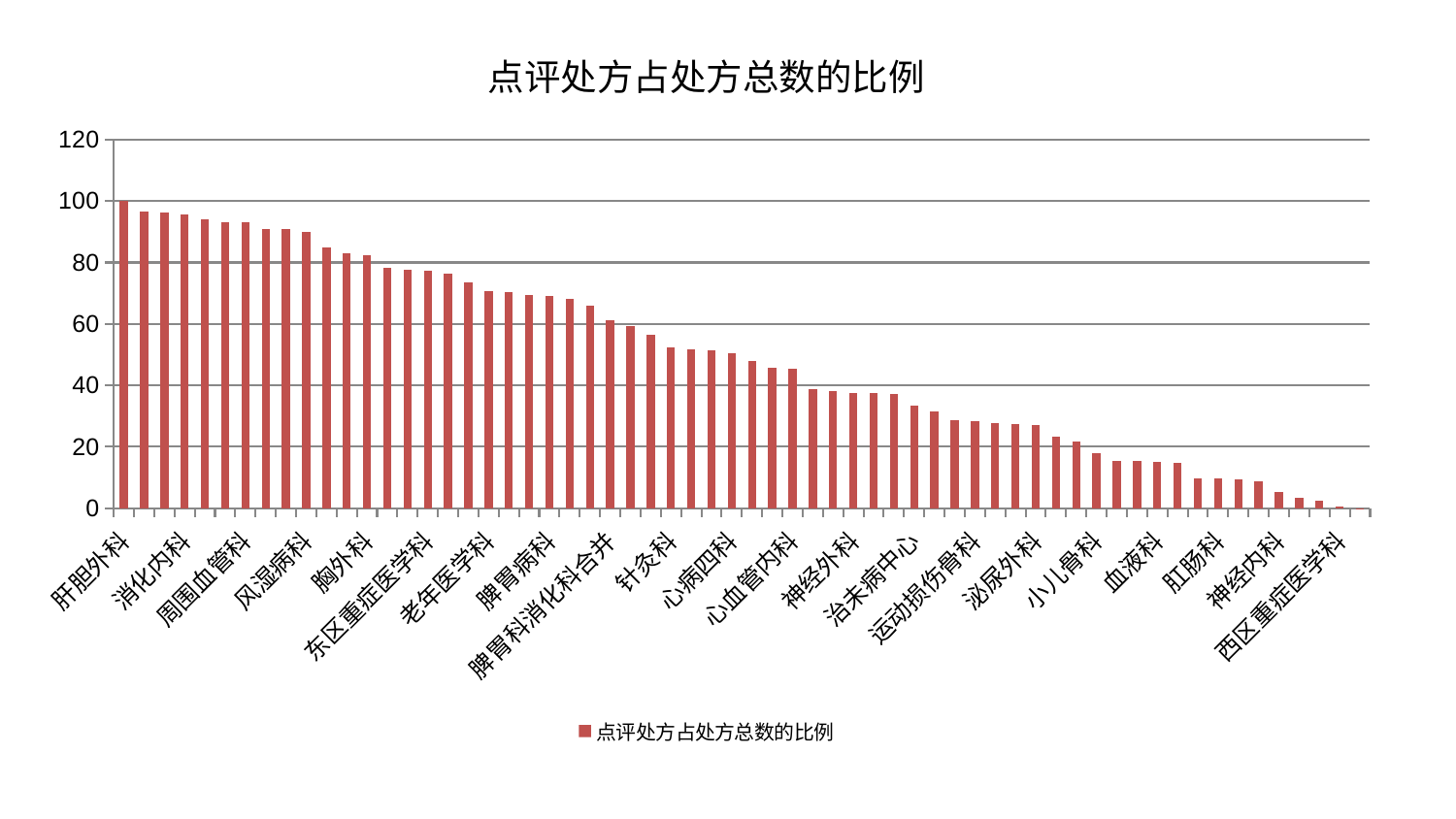

### Chart: 点评处方占处方总数的比例

| Category | 点评处方占处方总数的比例 |
|---|---|
| 肝胆外科 | 100.00000000000001 |
| 骨科 | 96.60195498193379 |
| 耳鼻喉科 | 96.21733250717752 |
| 消化内科 | 95.58905877286578 |
| 普通外科 | 94.02370483533788 |
| 口腔科 | 93.17389050325194 |
| 周围血管科 | 93.0550460751111 |
| 中医经典科 | 91.04042126691287 |
| 内分泌科 | 90.82254326269549 |
| 风湿病科 | 89.86460401302357 |
| 妇二科 | 84.82492283038778 |
| 微创骨科 | 82.91527553464341 |
| 胸外科 | 82.24973320156394 |
| 推拿科 | 78.1774232020949 |
| 肾病科 | 77.53638876236356 |
| 东区重症医学科 | 77.2116138666323 |
| 创伤骨科 | 76.24438189428892 |
| 妇科 | 73.39493574777244 |
| 老年医学科 | 70.60765505210709 |
| 脑病一科 | 70.52887501195896 |
| 儿科 | 69.53081988984918 |
| 脾胃病科 | 69.24105865677265 |
| 显微骨科 | 68.29646415832391 |
| 眼科 | 66.02928559937827 |
| 脾胃科消化科合并 | 61.079977216634155 |
| 关节骨科 | 59.23515637198573 |
| 心病一科 | 56.339092903204396 |
| 针灸科 | 52.46933204901844 |
| 身心医学科 | 51.71535680868383 |
| 脑病三科 | 51.37383678951853 |
| 心病四科 | 50.62419329414134 |
| 美容皮肤科 | 47.827399527365074 |
| 产科 | 45.824893681283825 |
| 心血管内科 | 45.575594854312385 |
| 乳腺甲状腺外科 | 38.634467260070636 |
| 肿瘤内科 | 38.30676925297269 |
| 神经外科 | 37.63734990684292 |
| 东区肾病科 | 37.60859381483282 |
| 心病二科 | 37.26393186415386 |
| 治未病中心 | 33.466997998759425 |
| 综合内科 | 31.457812246071356 |
| 男科 | 28.517853394221877 |
| 运动损伤骨科 | 28.294132126542255 |
| 皮肤科 | 27.877318965466383 |
| 肾脏内科 | 27.511846176706452 |
| 泌尿外科 | 27.076841589429648 |
| 脊柱骨科 | 23.18791623204575 |
| 呼吸内科 | 21.767357018417396 |
| 小儿骨科 | 17.8817208262229 |
| 脑病二科 | 15.329419581384526 |
| 小儿推拿科 | 15.295875639439751 |
| 血液科 | 15.034411985231108 |
| 中医外治中心 | 14.736147800902762 |
| 心病三科 | 9.867555273551417 |
| 肛肠科 | 9.699609979777046 |
| 康复科 | 9.270368027083995 |
| 肝病科 | 8.617066424773197 |
| 神经内科 | 5.376405470712436 |
| 重症医学科 | 3.4603361788597597 |
| 妇科妇二科合并 | 2.518872401628414 |
| 西区重症医学科 | 0.6558641207723391 |
| 医院 | 0.01269795038347941 |
21